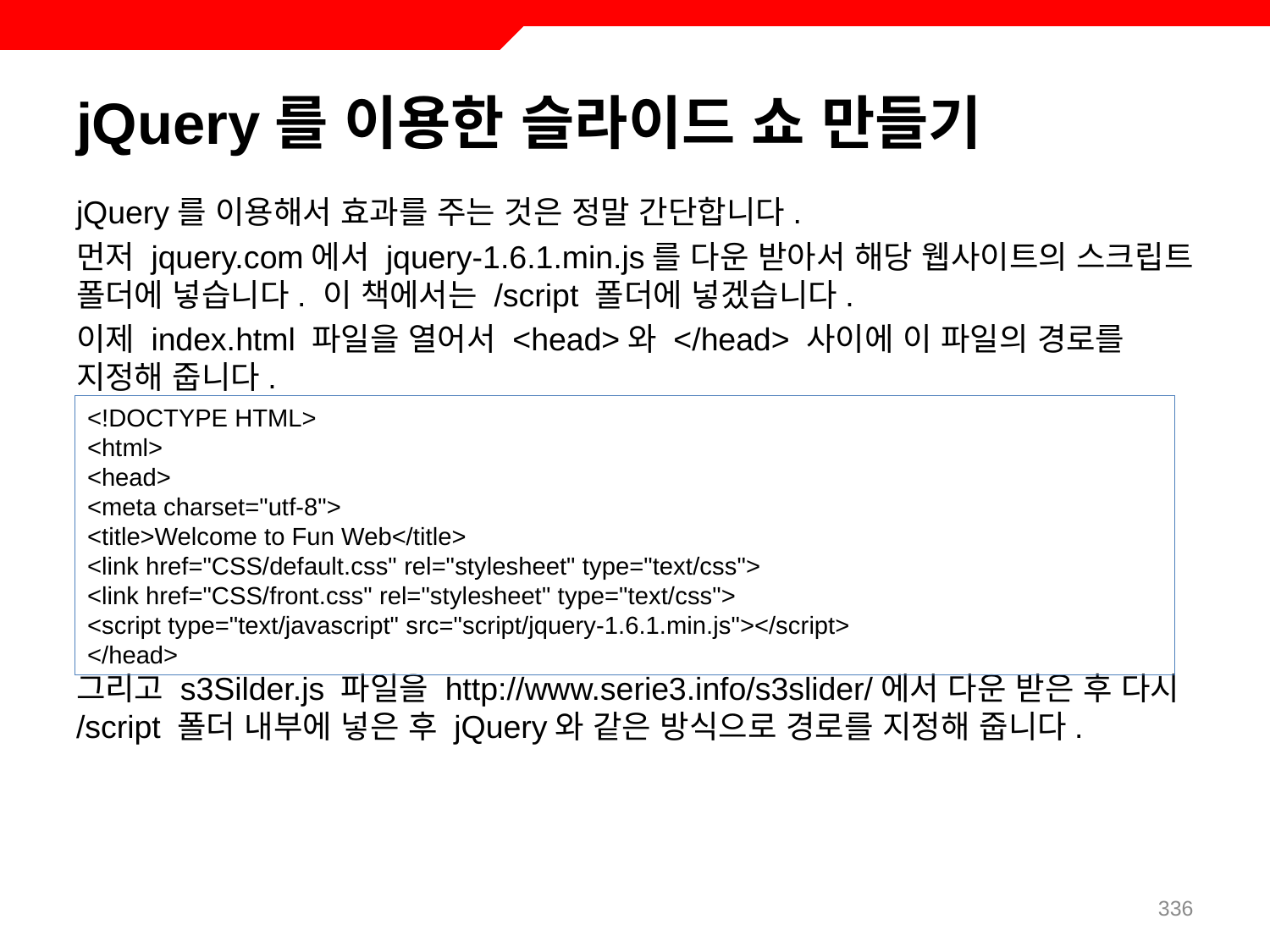

# jQuery를 이용한 슬라이드 쇼 만들기
jQuery를 이용해서 효과를 주는 것은 정말 간단합니다.
먼저 jquery.com에서 jquery-1.6.1.min.js를 다운 받아서 해당 웹사이트의 스크립트 폴더에 넣습니다. 이 책에서는 /script 폴더에 넣겠습니다.
이제 index.html 파일을 열어서 <head>와 </head> 사이에 이 파일의 경로를 지정해 줍니다.

그리고 s3Silder.js 파일을 http://www.serie3.info/s3slider/에서 다운 받은 후 다시 /script 폴더 내부에 넣은 후 jQuery와 같은 방식으로 경로를 지정해 줍니다.
<!DOCTYPE HTML>
<html>
<head>
<meta charset="utf-8">
<title>Welcome to Fun Web</title>
<link href="CSS/default.css" rel="stylesheet" type="text/css">
<link href="CSS/front.css" rel="stylesheet" type="text/css">
<script type="text/javascript" src="script/jquery-1.6.1.min.js"></script>
</head>
336